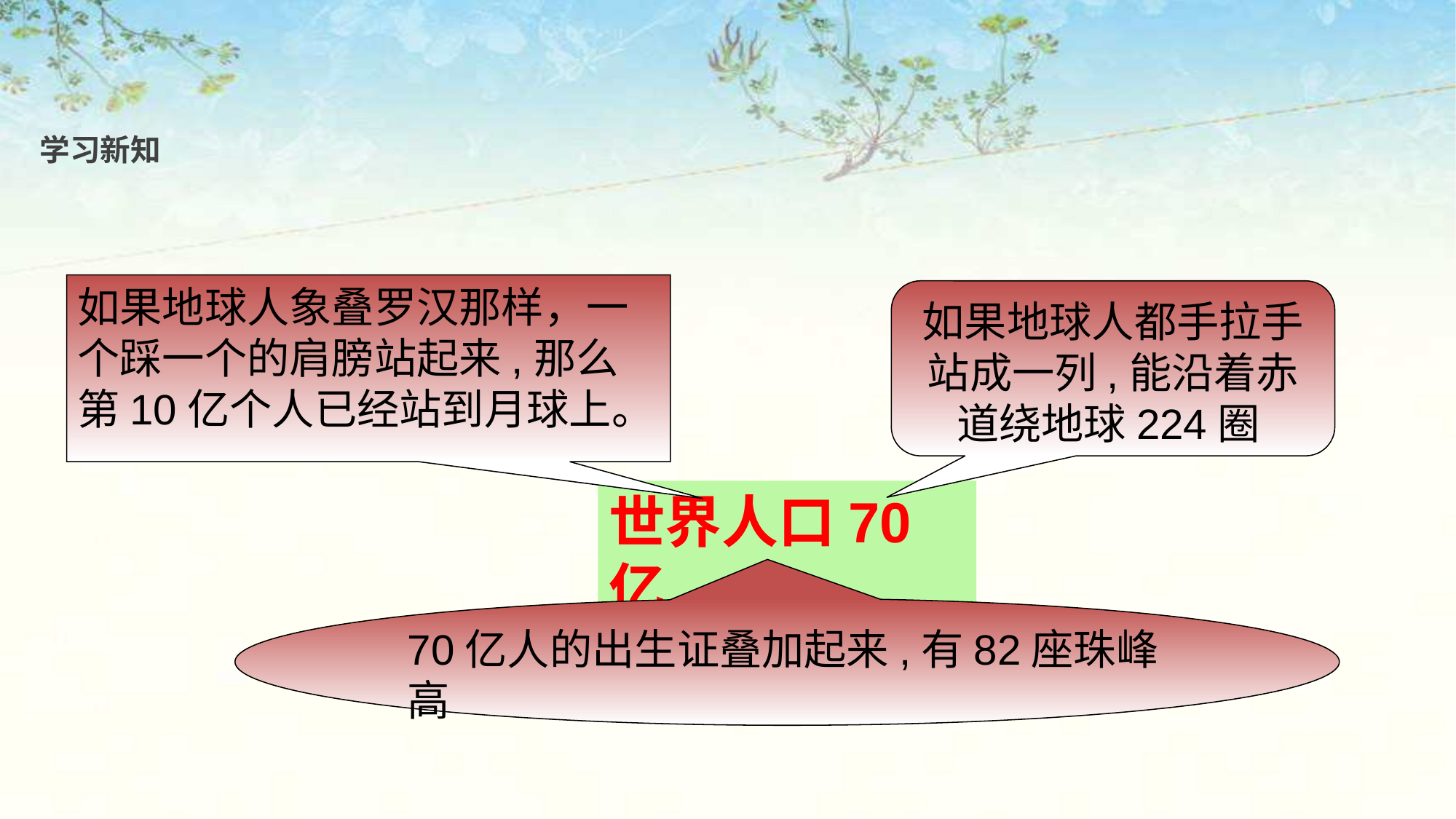

学习新知
如果地球人象叠罗汉那样，一个踩一个的肩膀站起来,那么第10亿个人已经站到月球上。

如果地球人都手拉手站成一列,能沿着赤道绕地球224圈
世界人口70亿

70亿人的出生证叠加起来,有82座珠峰高